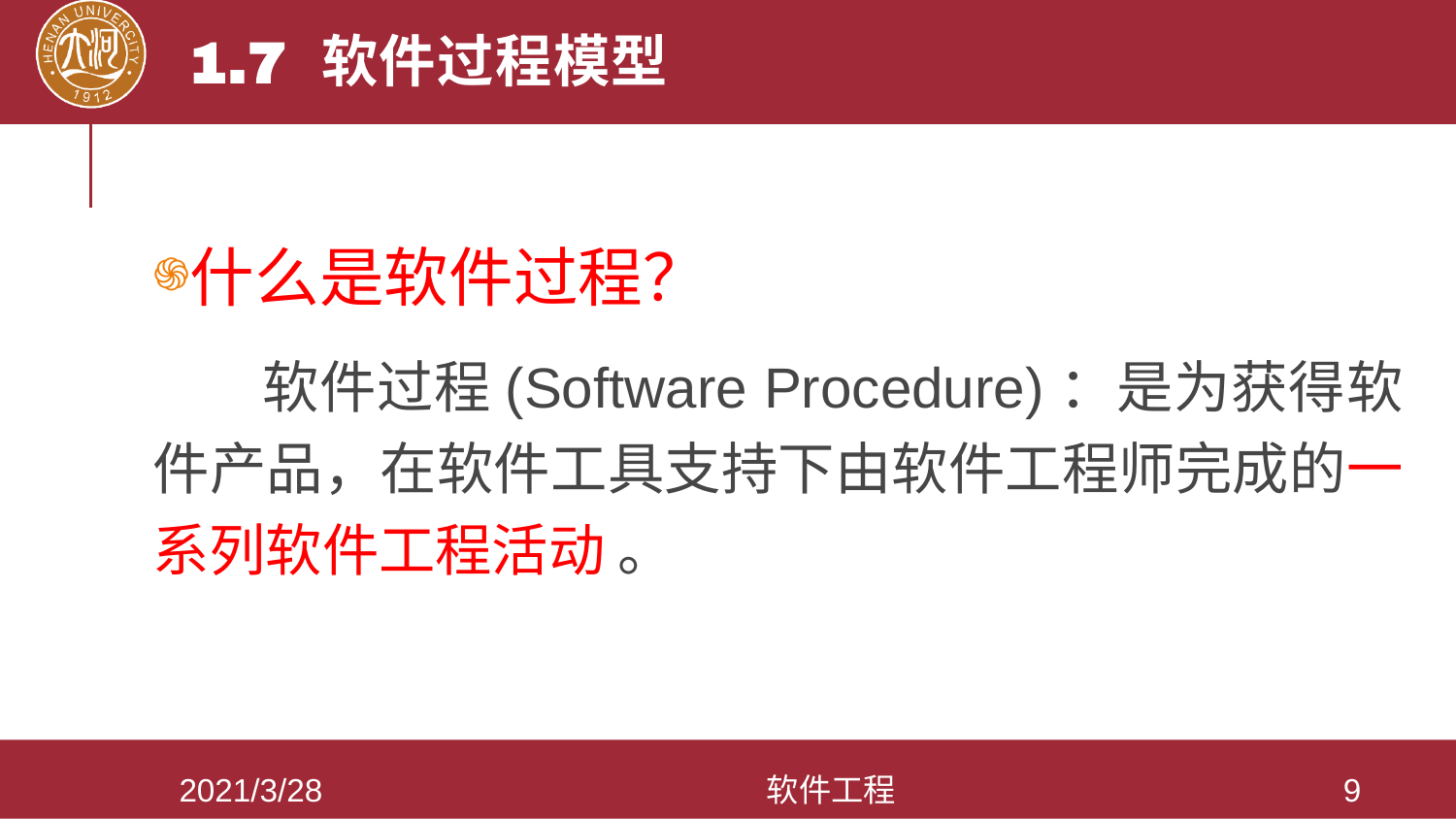

# 1.7 软件过程模型
什么是软件过程？
       软件过程(Software Procedure)：是为获得软件产品，在软件工具支持下由软件工程师完成的一系列软件工程活动 。
2021/3/28
软件工程
9